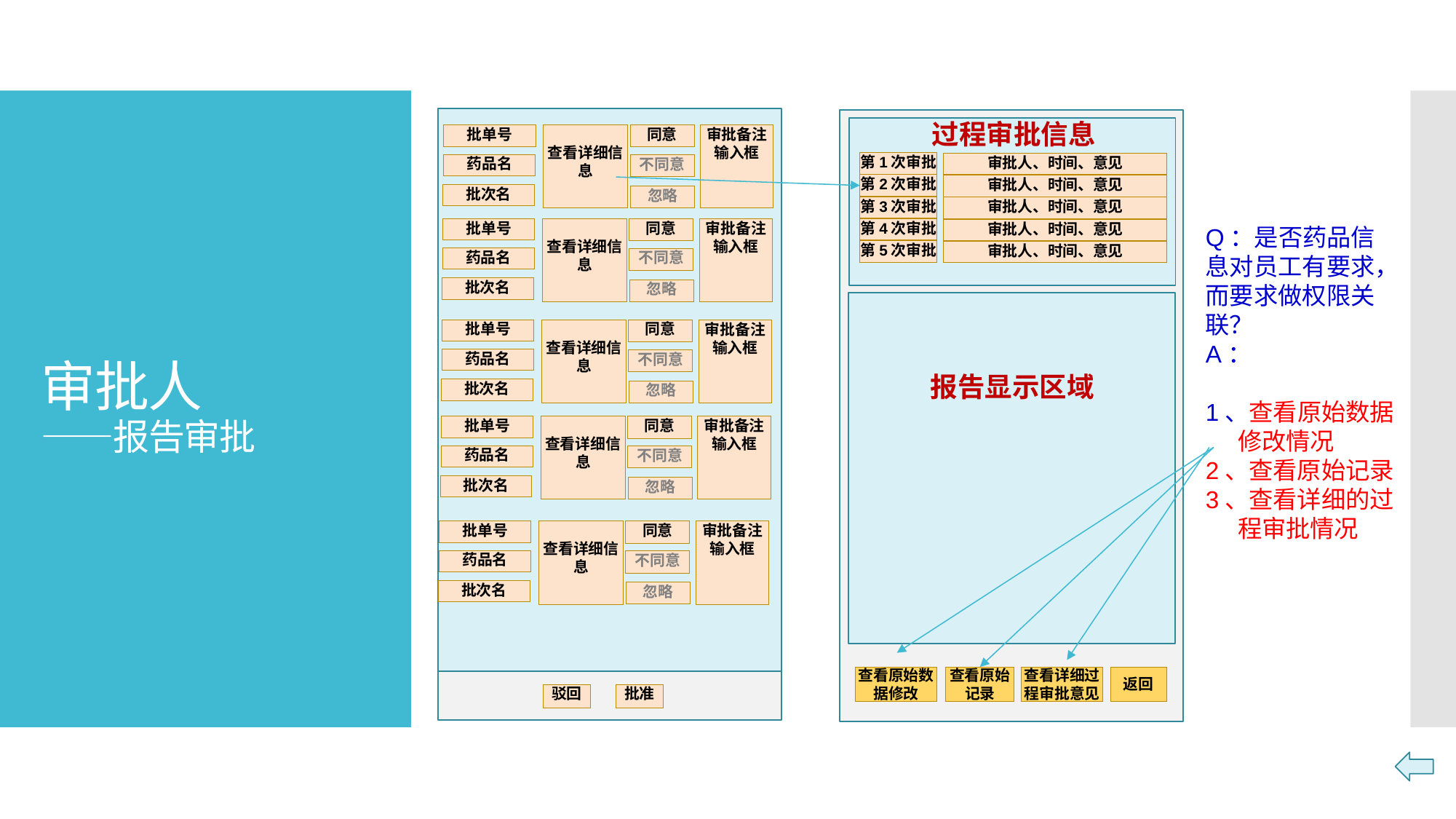

审批备注输入框

查看详细信息
批单号
同意
药品名
不同意
批次名
忽略
审批备注输入框

查看详细信息
批单号
同意
药品名
不同意
批次名
忽略

审批备注输入框

查看详细信息
批单号
同意
药品名
不同意
批次名
忽略
审批备注输入框

查看详细信息
批单号
同意
药品名
不同意
批次名
忽略
审批备注输入框

查看详细信息
批单号
同意
药品名
不同意
批次名
忽略
驳回
批准
过程审批信息

# 审批人 ——报告审批
第1次审批
审批人、时间、意见

Q：是否药品信息对员工有要求，而要求做权限关联？
A：

1、查看原始数据修改情况
2、查看原始记录
3、查看详细的过程审批情况
第2次审批
审批人、时间、意见
第3次审批
审批人、时间、意见
第4次审批
审批人、时间、意见
第5次审批
审批人、时间、意见

报告显示区域
查看原始数据修改
查看原始记录
查看详细过程审批意见
返回